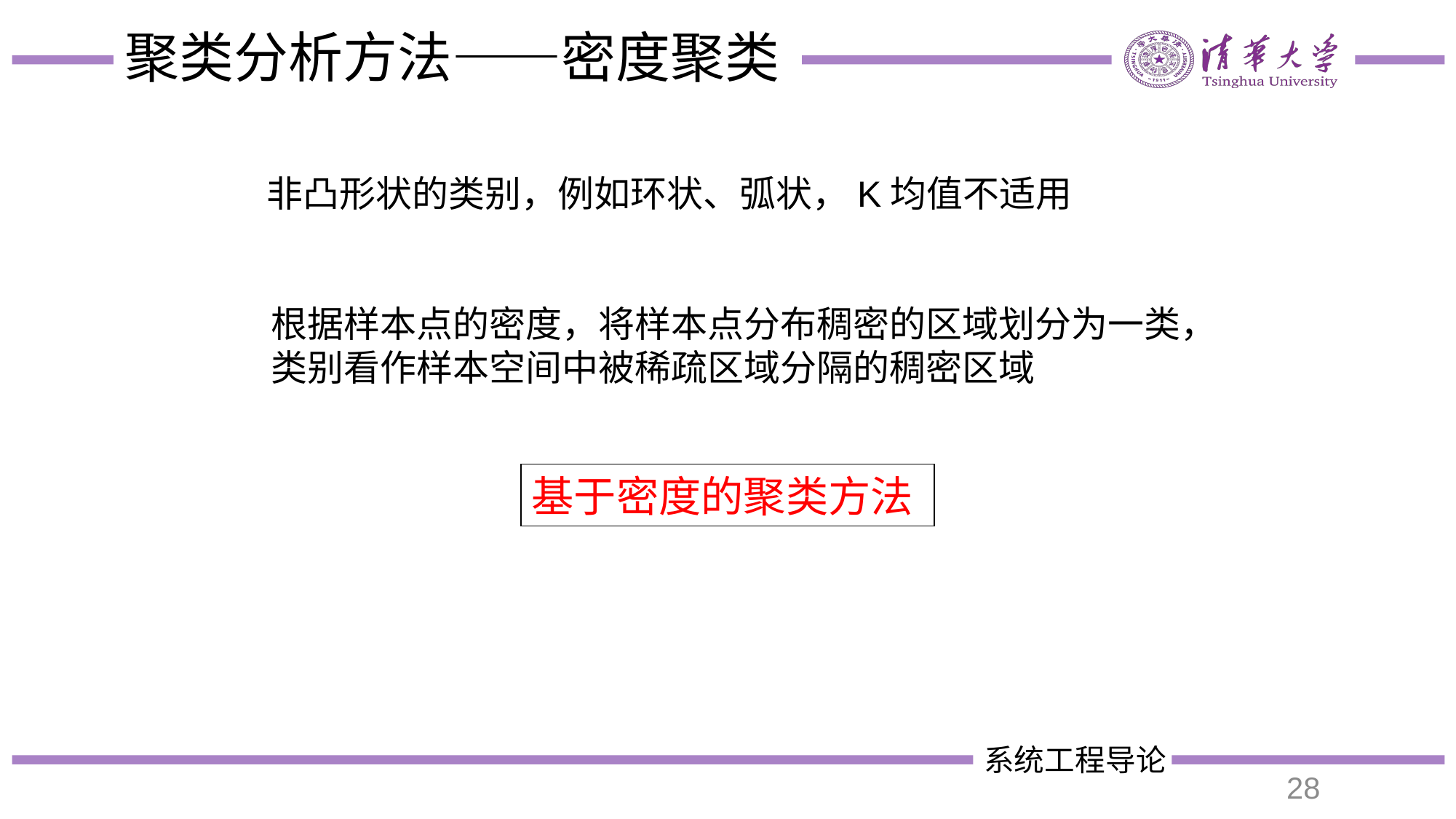

# 聚类分析方法——密度聚类
非凸形状的类别，例如环状、弧状，K均值不适用
根据样本点的密度，将样本点分布稠密的区域划分为一类，类别看作样本空间中被稀疏区域分隔的稠密区域
基于密度的聚类方法
28